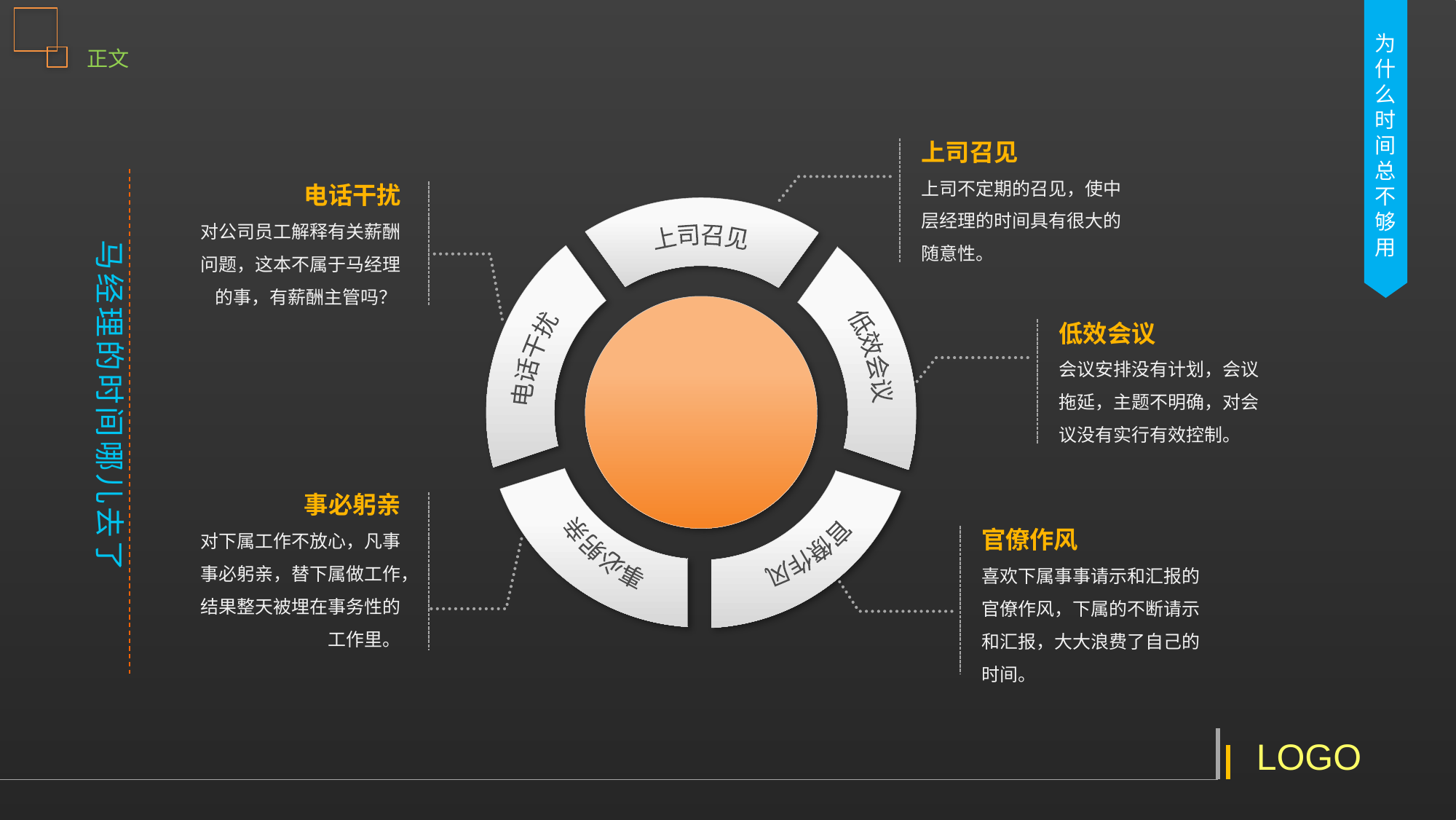

正文
上司召见
上司不定期的召见，使中层经理的时间具有很大的随意性。
为什么时间总不够用
电话干扰
对公司员工解释有关薪酬问题，这本不属于马经理的事，有薪酬主管吗？

上司召见

电话干扰

低效会议

官僚作风

事必躬亲

马经理的时间哪儿去了

低效会议
会议安排没有计划，会议拖延，主题不明确，对会议没有实行有效控制。

事必躬亲
对下属工作不放心，凡事事必躬亲，替下属做工作，结果整天被埋在事务性的工作里。
官僚作风
喜欢下属事事请示和汇报的官僚作风，下属的不断请示和汇报，大大浪费了自己的时间。